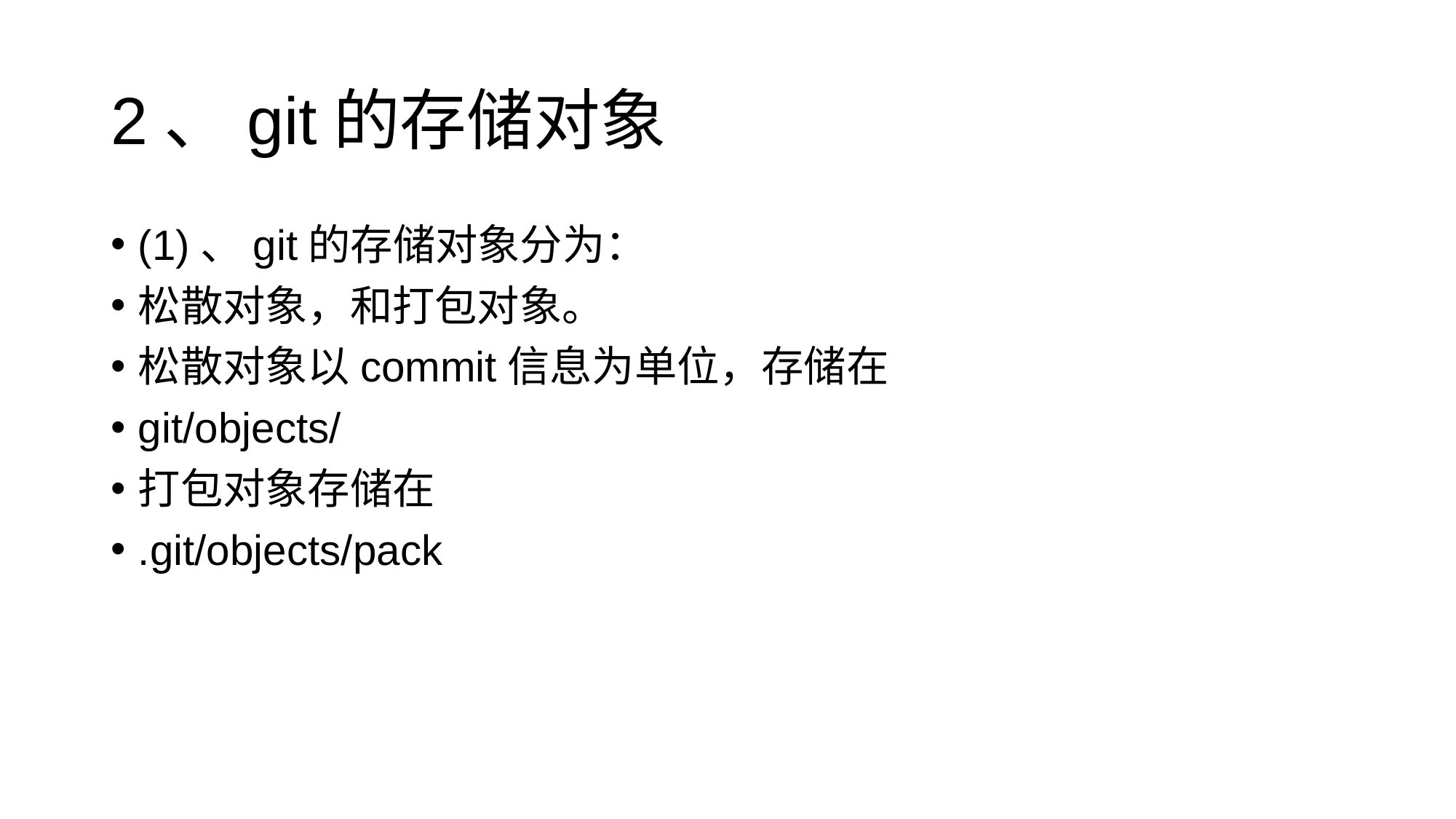

# 2、git的存储对象
(1)、git的存储对象分为：
松散对象，和打包对象。
松散对象以commit信息为单位，存储在
git/objects/
打包对象存储在
.git/objects/pack